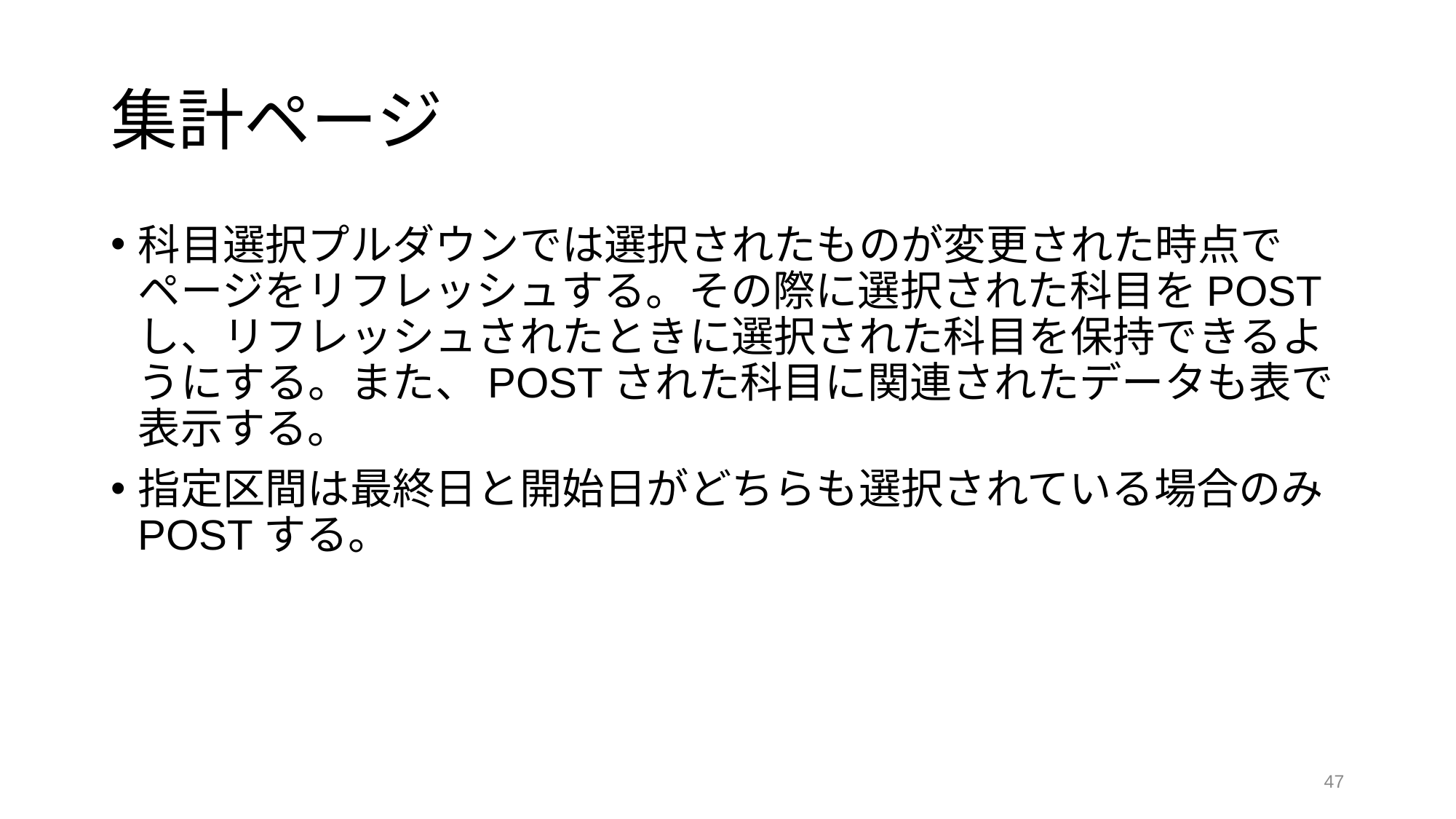

# 集計ページ
科目選択プルダウンでは選択されたものが変更された時点でページをリフレッシュする。その際に選択された科目をPOSTし、リフレッシュされたときに選択された科目を保持できるようにする。また、POSTされた科目に関連されたデータも表で表示する。
指定区間は最終日と開始日がどちらも選択されている場合のみPOSTする。

47